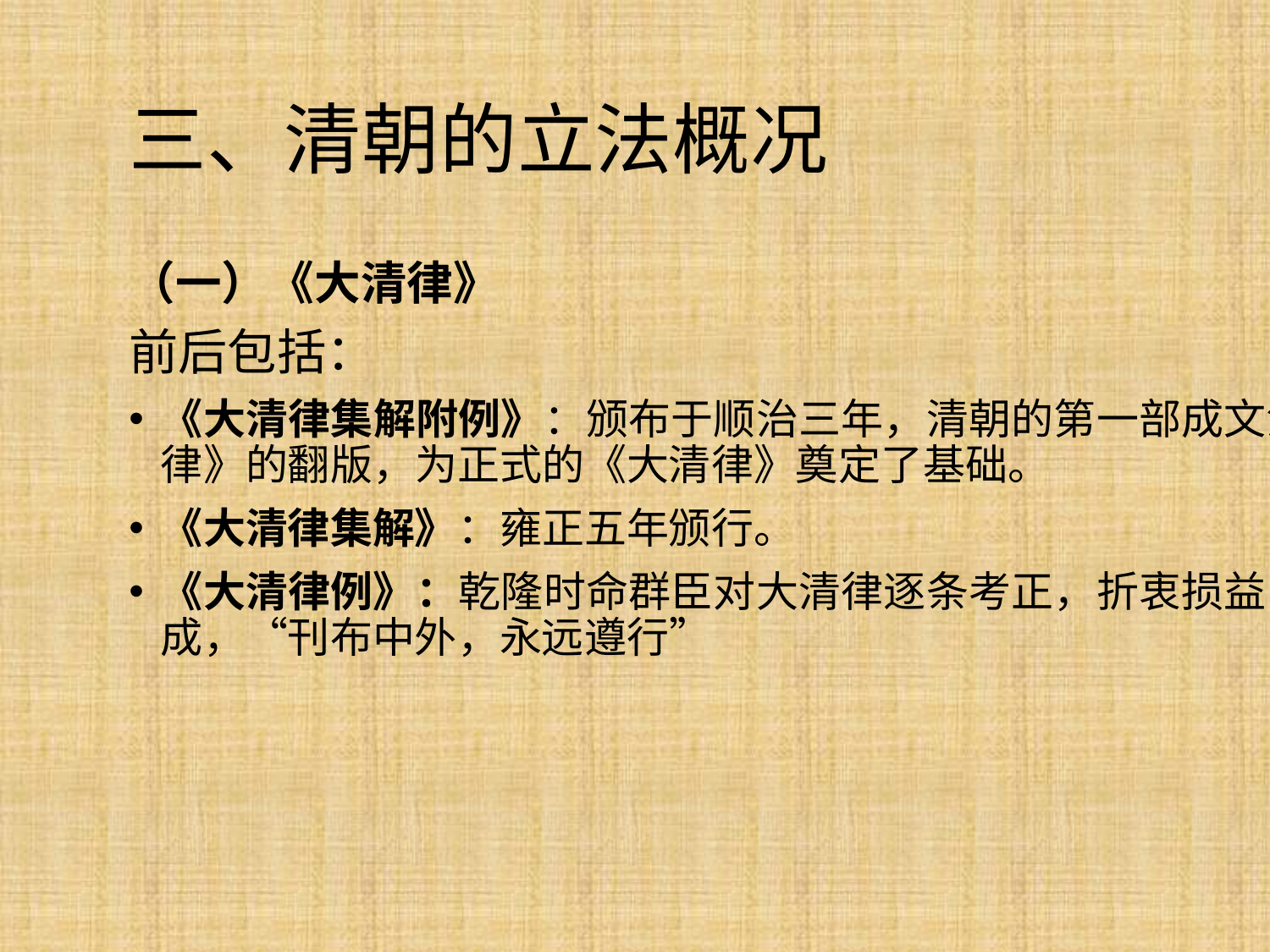

# 三、清朝的立法概况
（一）《大清律》
前后包括：
《大清律集解附例》：颁布于顺治三年，清朝的第一部成文法典。是《大明律》的翻版，为正式的《大清律》奠定了基础。
《大清律集解》：雍正五年颁行。
《大清律例》：乾隆时命群臣对大清律逐条考正，折衷损益，于乾隆五年完成，“刊布中外，永远遵行”